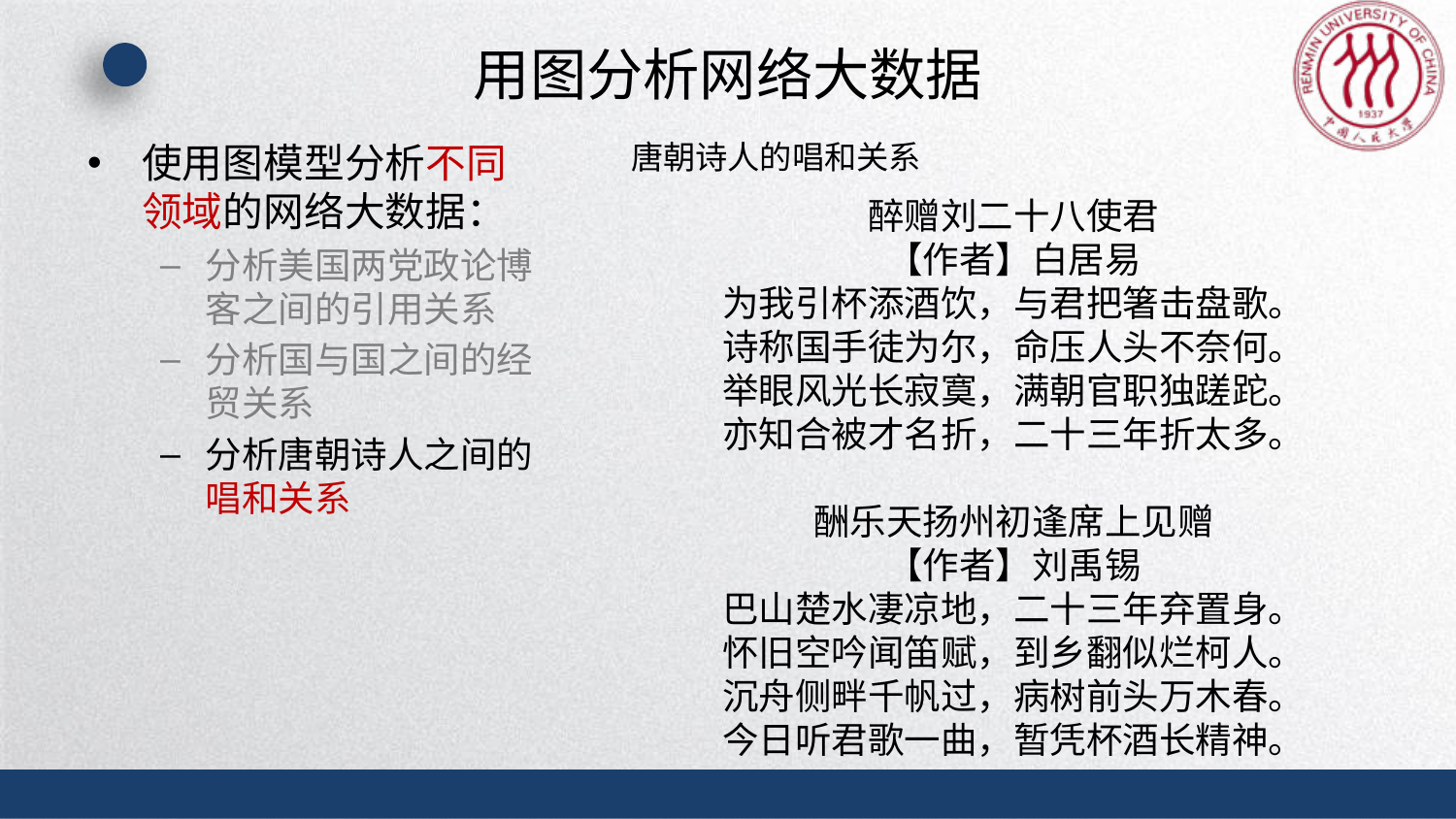

# 用图分析网络大数据

使用图模型分析不同领域的网络大数据：
分析美国两党政论博客之间的引用关系
分析国与国之间的经贸关系
分析唐朝诗人之间的唱和关系
唐朝诗人的唱和关系
醉赠刘二十八使君
【作者】白居易
为我引杯添酒饮，与君把箸击盘歌。
诗称国手徒为尔，命压人头不奈何。
举眼风光长寂寞，满朝官职独蹉跎。
亦知合被才名折，二十三年折太多。

酬乐天扬州初逢席上见赠
【作者】刘禹锡
巴山楚水凄凉地，二十三年弃置身。
怀旧空吟闻笛赋，到乡翻似烂柯人。
沉舟侧畔千帆过，病树前头万木春。
今日听君歌一曲，暂凭杯酒长精神。